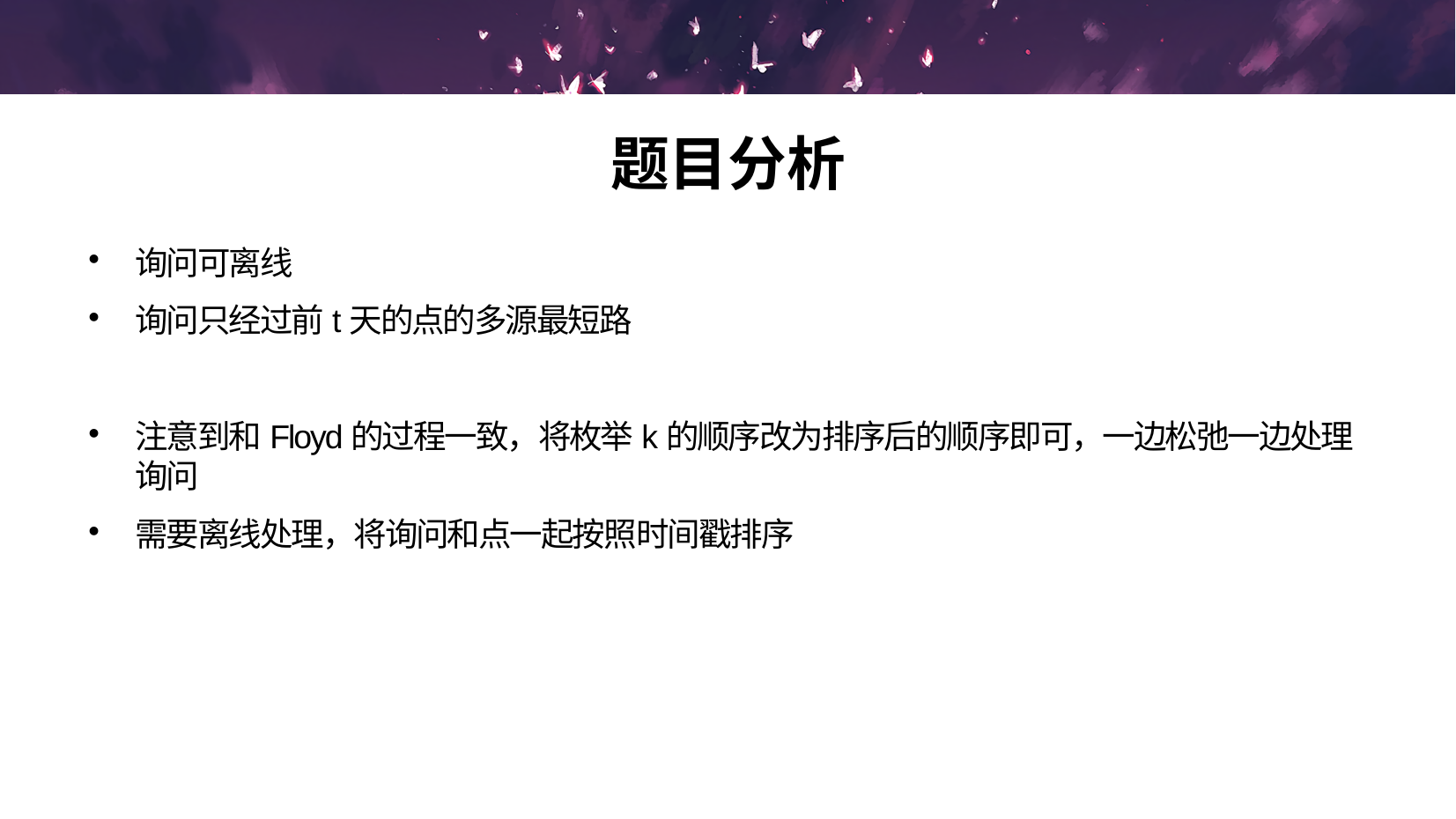

题目分析
询问可离线
询问只经过前t天的点的多源最短路

注意到和Floyd的过程一致，将枚举k的顺序改为排序后的顺序即可，一边松弛一边处理询问
需要离线处理，将询问和点一起按照时间戳排序